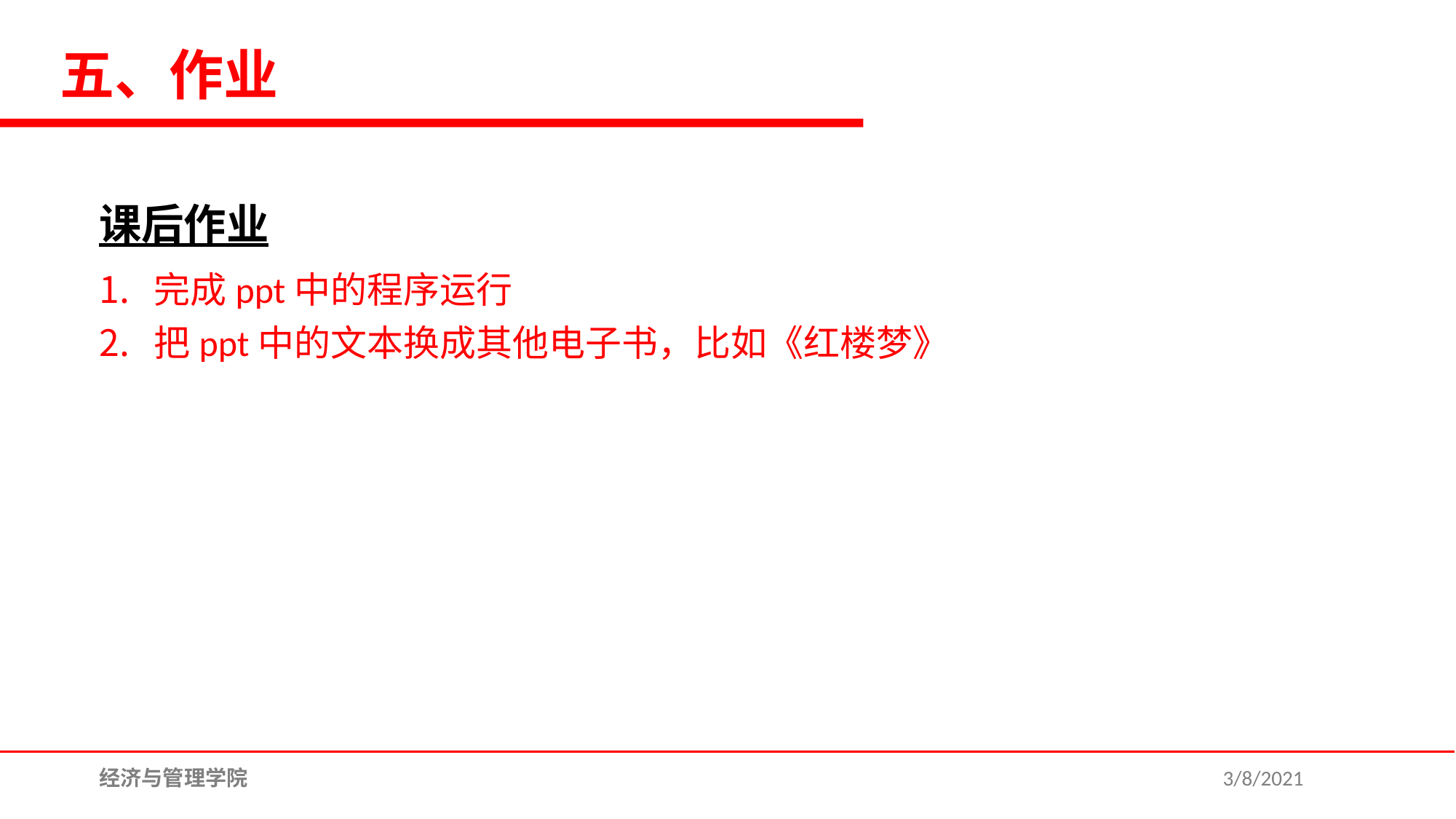

五、作业
课后作业
完成ppt中的程序运行
把ppt中的文本换成其他电子书，比如《红楼梦》